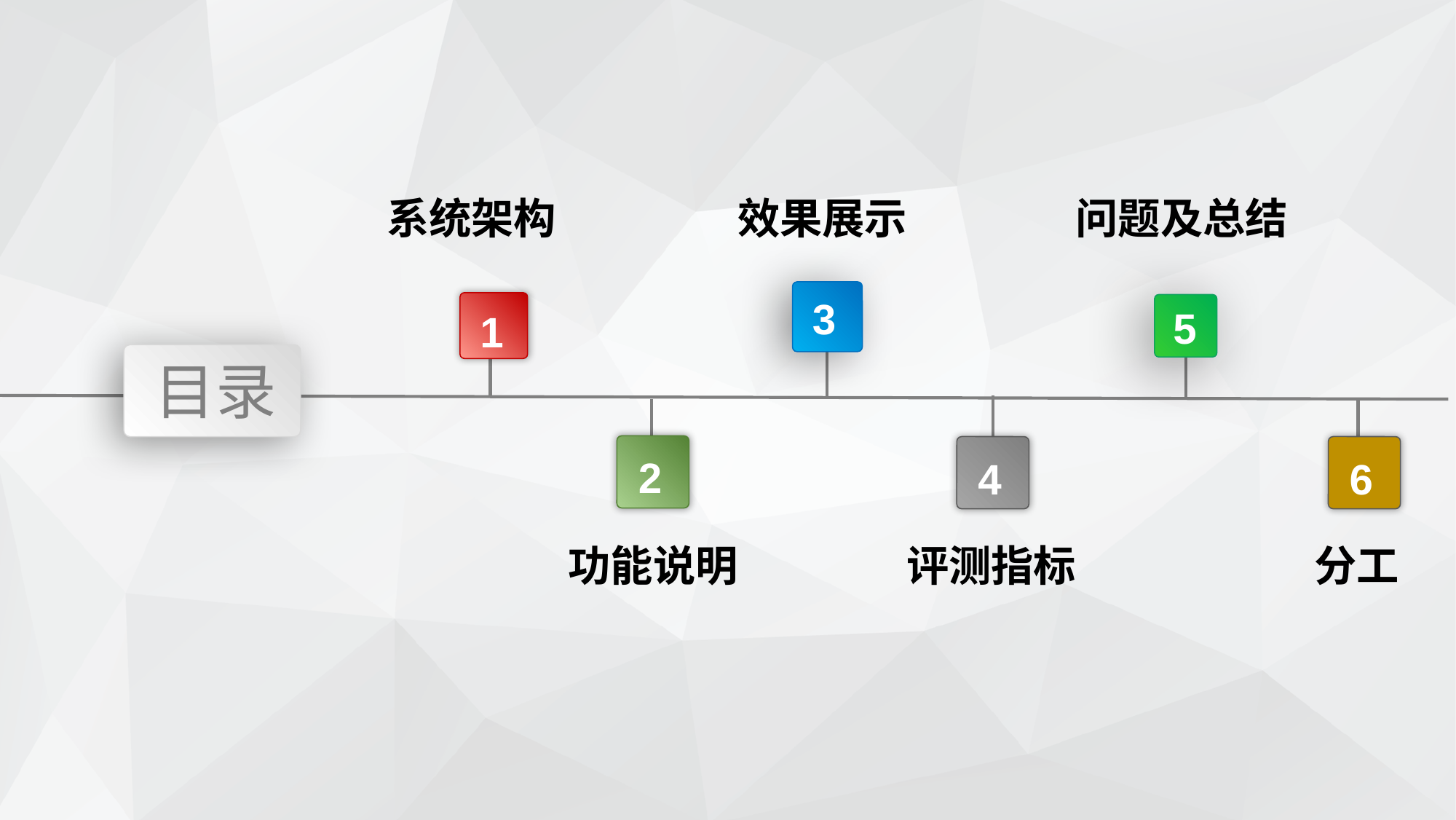

系统架构
效果展示
问题及总结

3

5
1

目录

2
4
6
功能说明
评测指标
分工